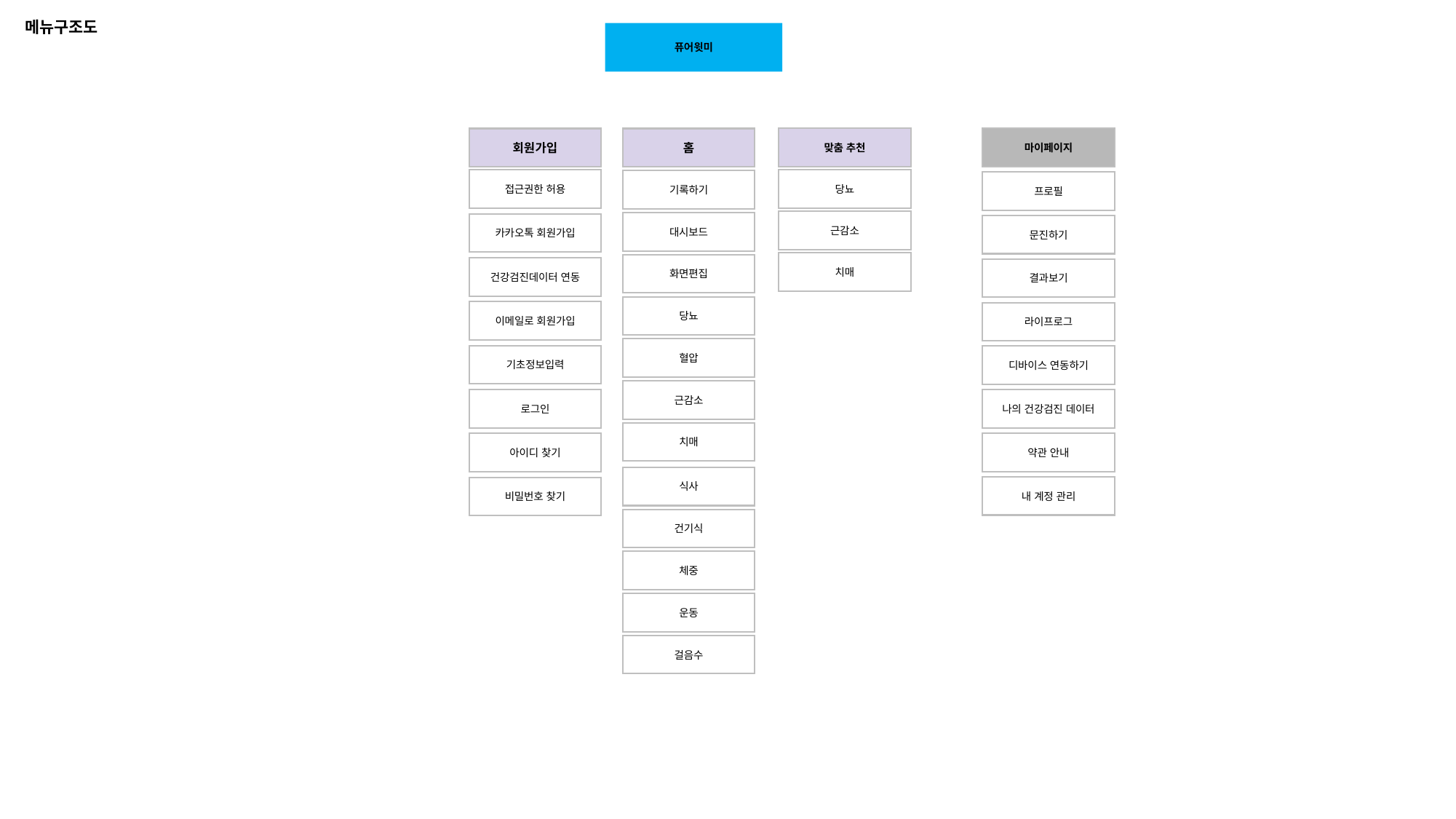

메뉴구조도
퓨어윗미
맞춤 추천
마이페이지
회원가입
홈
접근권한 허용
당뇨
기록하기
프로필
근감소
대시보드
카카오톡 회원가입
문진하기
치매
화면편집
건강검진데이터 연동
결과보기
당뇨
이메일로 회원가입
라이프로그
혈압
기초정보입력
디바이스 연동하기
근감소
로그인
나의 건강검진 데이터
치매
약관 안내
아이디 찾기
식사
내 계정 관리
비밀번호 찾기
건기식
체중
운동
걸음수